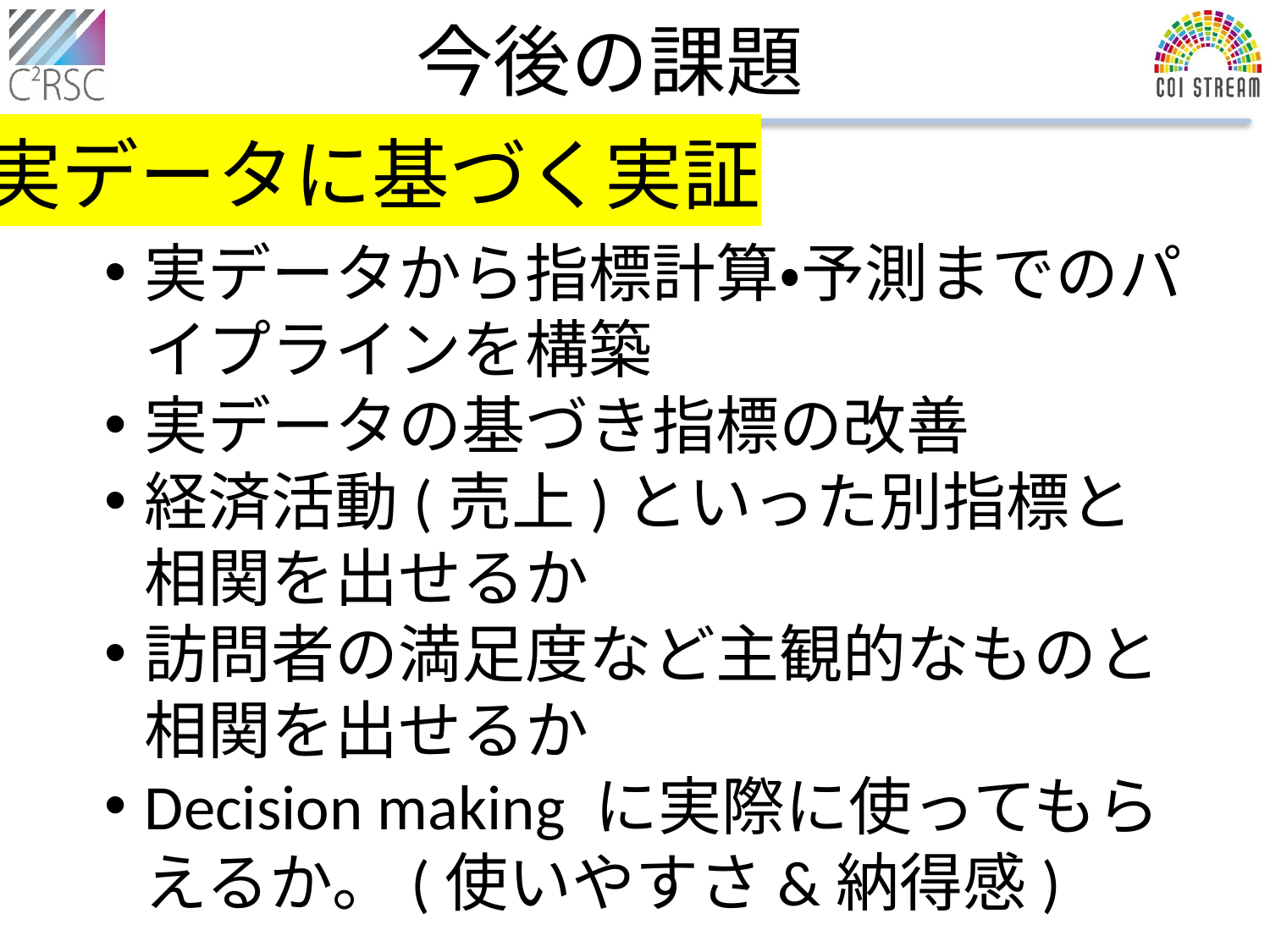

今後の課題
実データに基づく実証
実データから指標計算・予測までのパイプラインを構築
実データの基づき指標の改善
経済活動(売上)といった別指標と相関を出せるか
訪問者の満足度など主観的なものと相関を出せるか
Decision making に実際に使ってもらえるか。(使いやすさ&納得感)